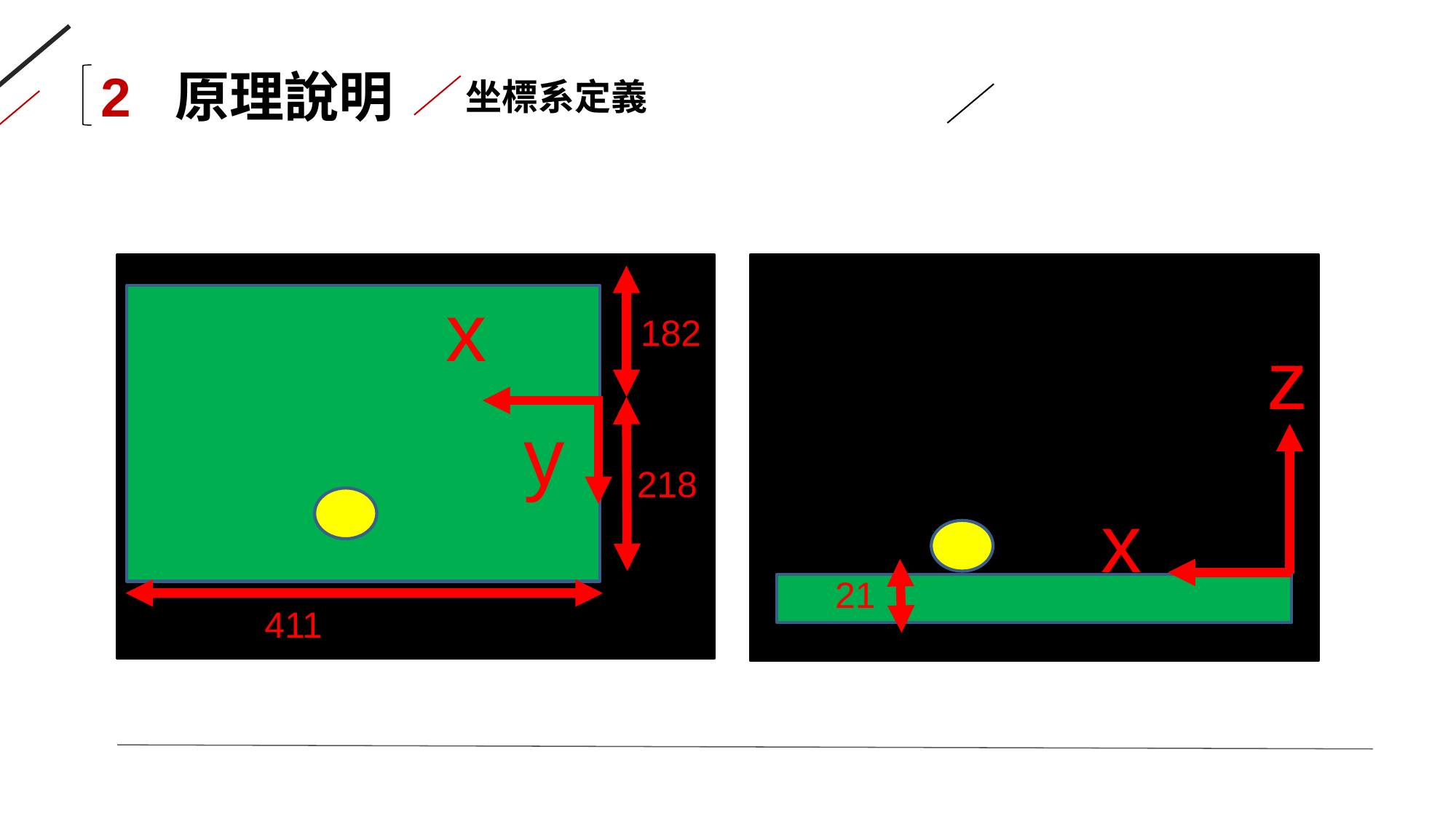

2  原理說明

坐標系定義

411

218
y
182
x

x
z
21